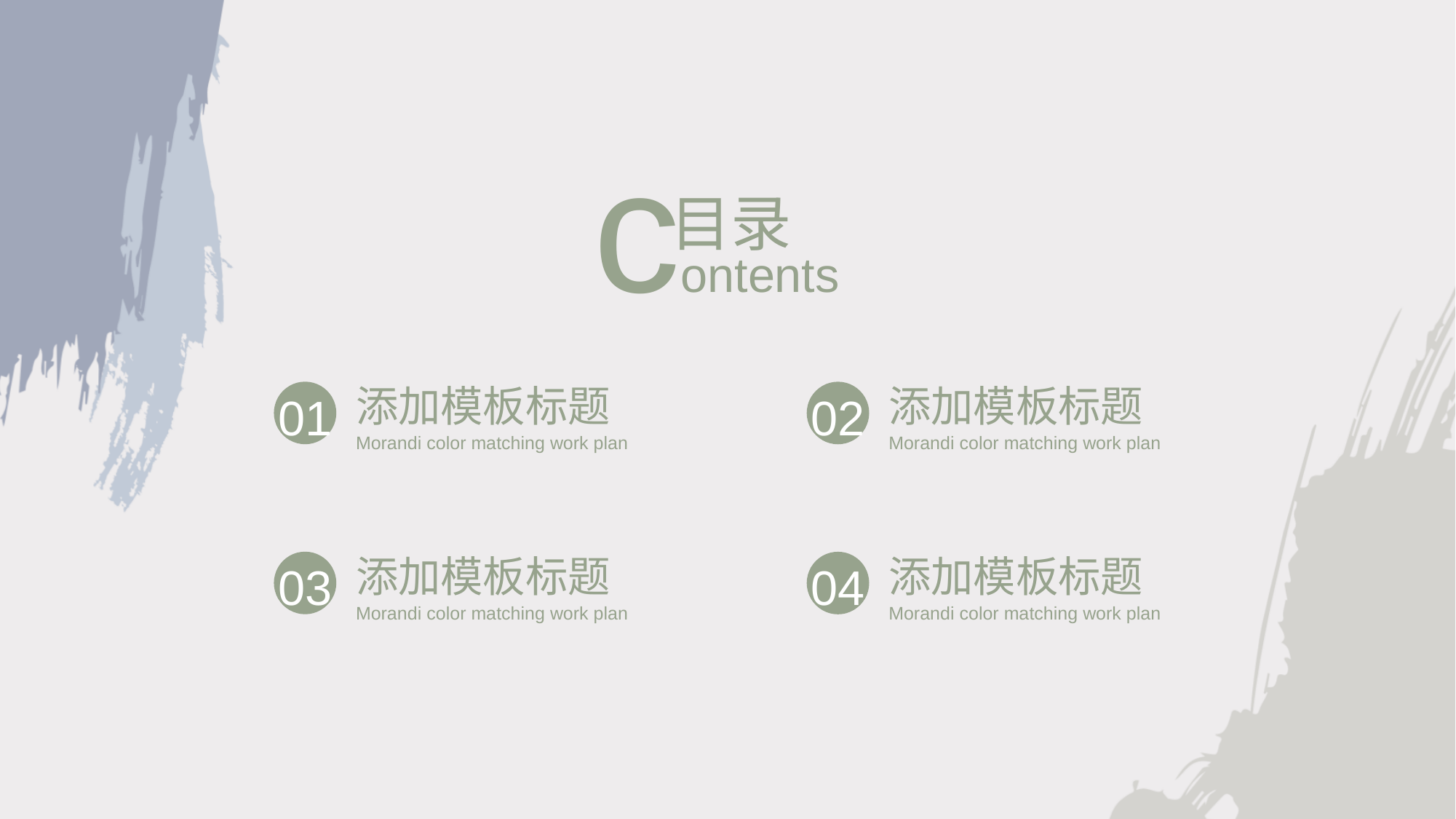

contents
目录
添加模板标题
Morandi color matching work plan
01

添加模板标题
Morandi color matching work plan
02

添加模板标题
Morandi color matching work plan
03

添加模板标题
Morandi color matching work plan
04